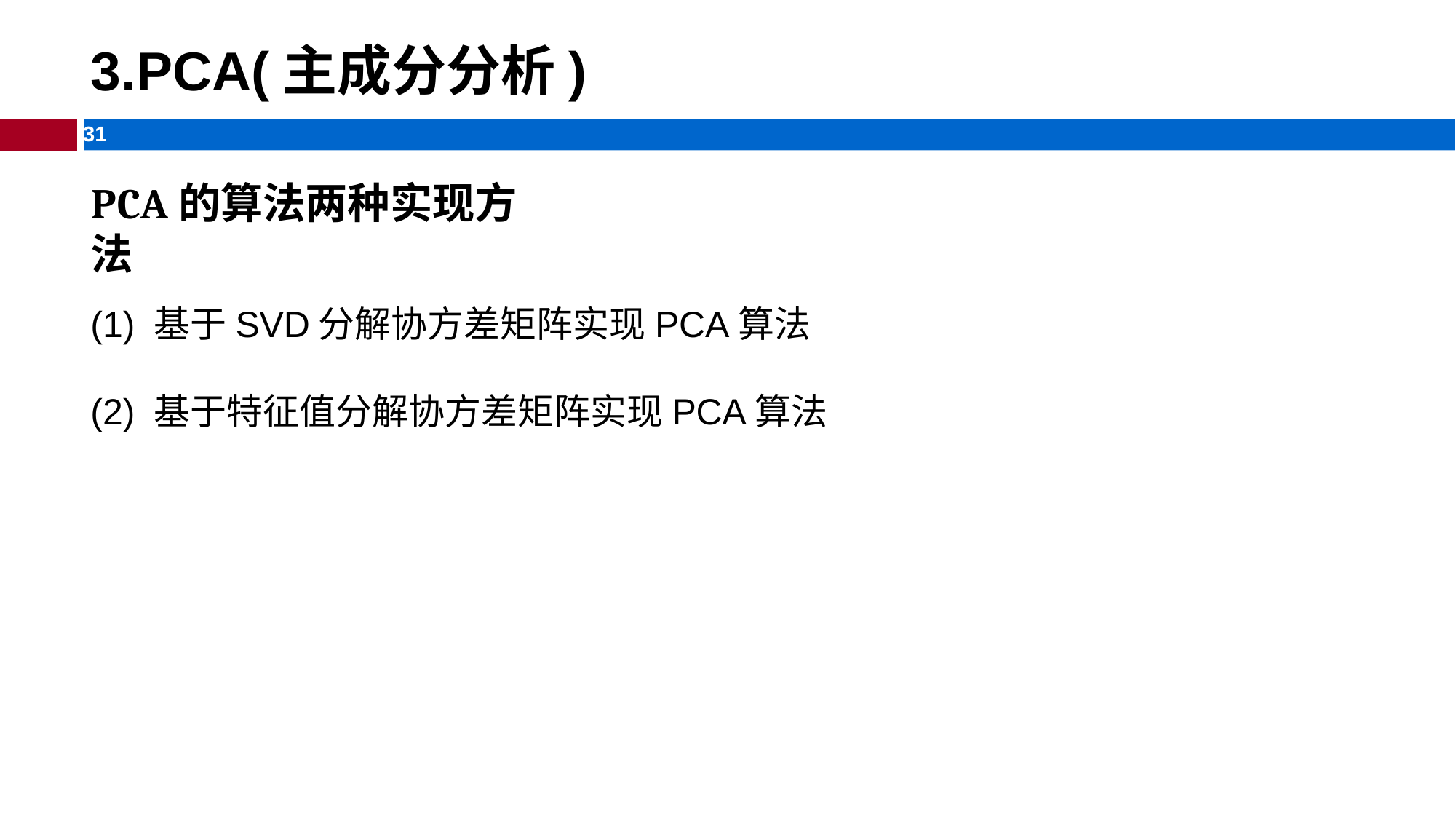

# 3.PCA(主成分分析)

PCA的算法两种实现方法
(1) 基于SVD分解协方差矩阵实现PCA算法

(2) 基于特征值分解协方差矩阵实现PCA算法